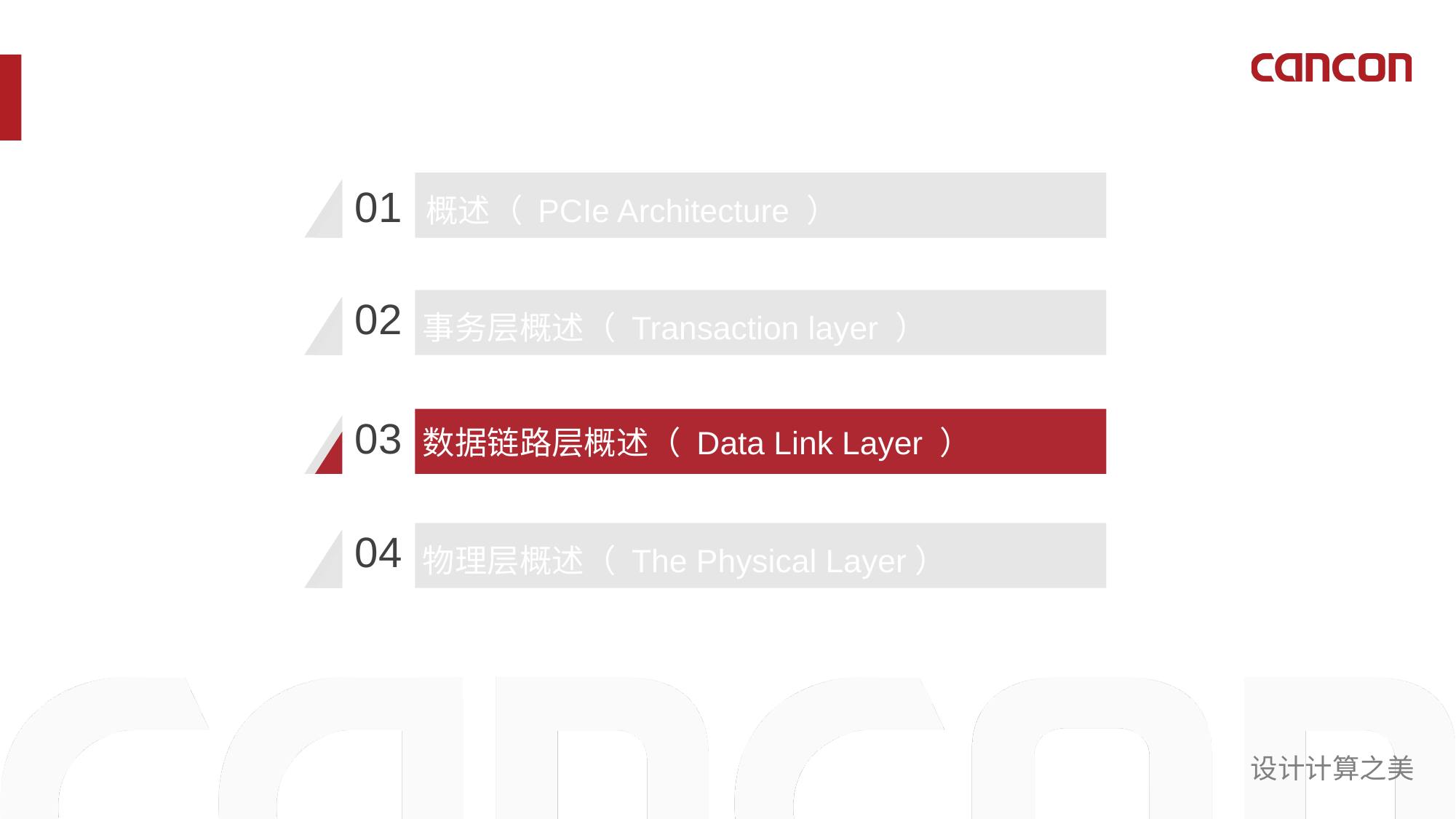

概述（ PCIe Architecture ）

01

02

事务层概述（ Transaction layer ）

03

数据链路层概述（ Data Link Layer ）

04

物理层概述（ The Physical Layer）